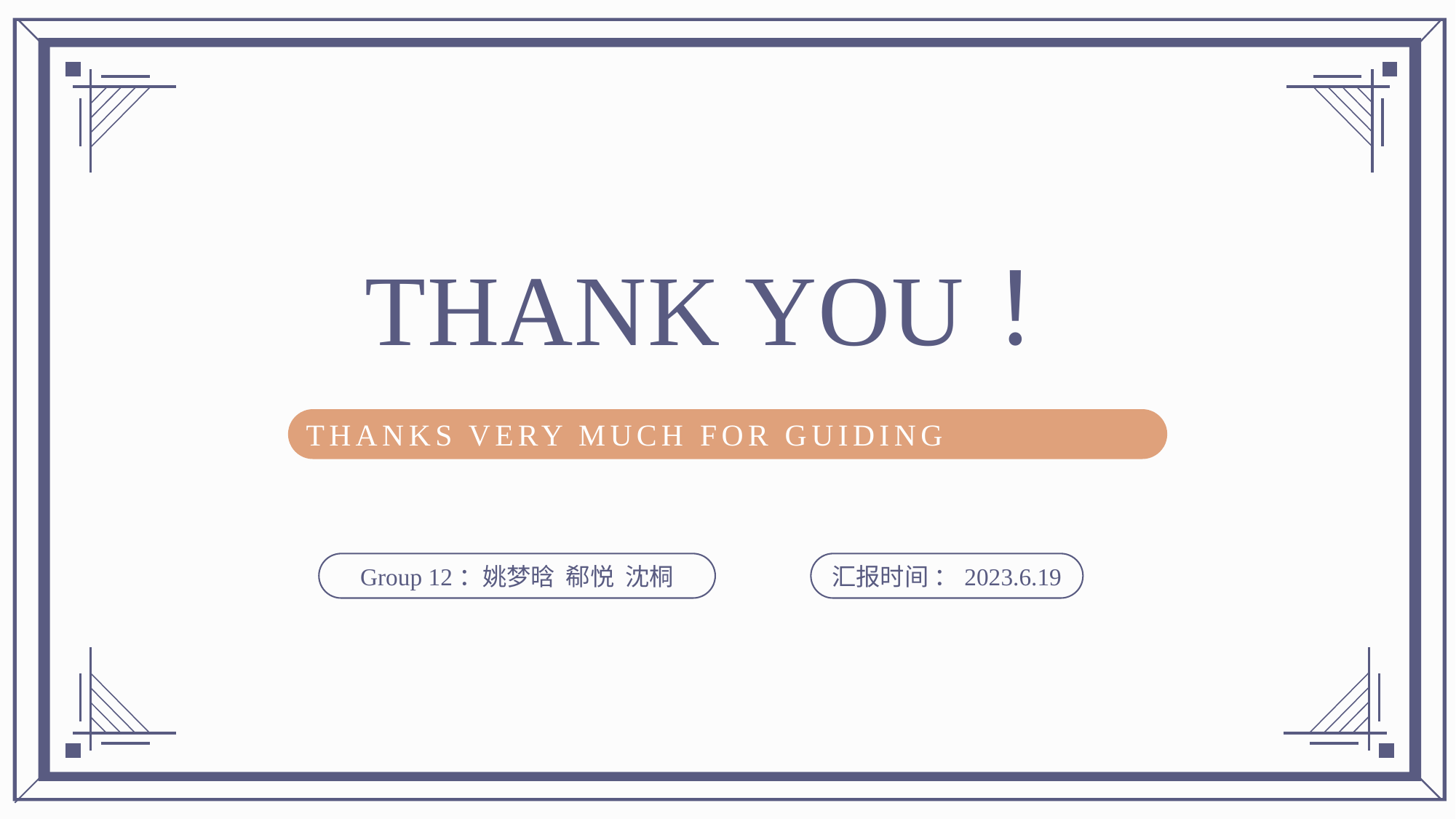

THANK YOU！
THANKS VERY MUCH FOR GUIDING
Group 12：姚梦晗  郗悦  沈桐
汇报时间 ：2023.6.19